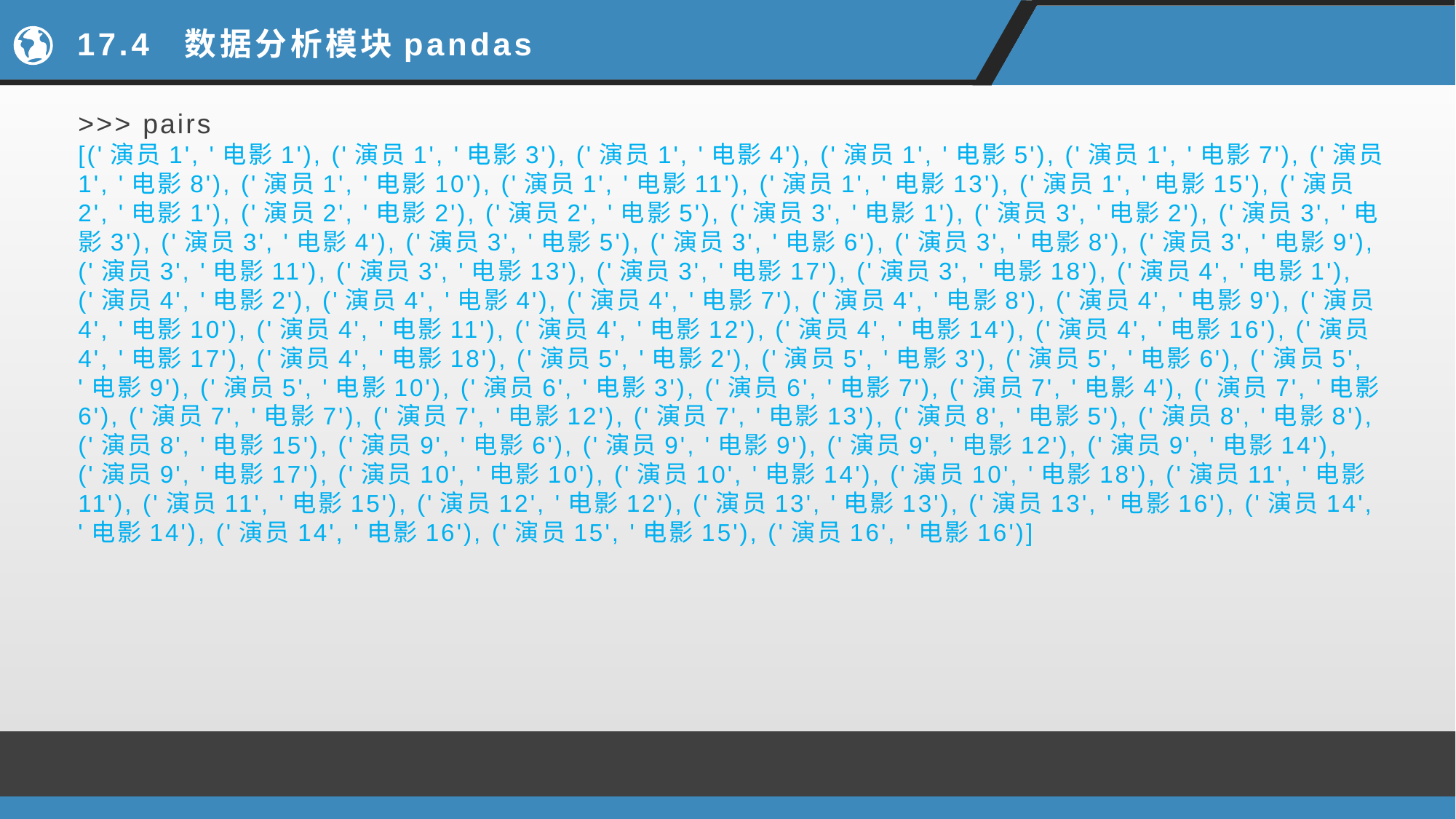

# 17.4  数据分析模块pandas

>>> pairs
[('演员1', '电影1'), ('演员1', '电影3'), ('演员1', '电影4'), ('演员1', '电影5'), ('演员1', '电影7'), ('演员1', '电影8'), ('演员1', '电影10'), ('演员1', '电影11'), ('演员1', '电影13'), ('演员1', '电影15'), ('演员2', '电影1'), ('演员2', '电影2'), ('演员2', '电影5'), ('演员3', '电影1'), ('演员3', '电影2'), ('演员3', '电影3'), ('演员3', '电影4'), ('演员3', '电影5'), ('演员3', '电影6'), ('演员3', '电影8'), ('演员3', '电影9'), ('演员3', '电影11'), ('演员3', '电影13'), ('演员3', '电影17'), ('演员3', '电影18'), ('演员4', '电影1'), ('演员4', '电影2'), ('演员4', '电影4'), ('演员4', '电影7'), ('演员4', '电影8'), ('演员4', '电影9'), ('演员4', '电影10'), ('演员4', '电影11'), ('演员4', '电影12'), ('演员4', '电影14'), ('演员4', '电影16'), ('演员4', '电影17'), ('演员4', '电影18'), ('演员5', '电影2'), ('演员5', '电影3'), ('演员5', '电影6'), ('演员5', '电影9'), ('演员5', '电影10'), ('演员6', '电影3'), ('演员6', '电影7'), ('演员7', '电影4'), ('演员7', '电影6'), ('演员7', '电影7'), ('演员7', '电影12'), ('演员7', '电影13'), ('演员8', '电影5'), ('演员8', '电影8'), ('演员8', '电影15'), ('演员9', '电影6'), ('演员9', '电影9'), ('演员9', '电影12'), ('演员9', '电影14'), ('演员9', '电影17'), ('演员10', '电影10'), ('演员10', '电影14'), ('演员10', '电影18'), ('演员11', '电影11'), ('演员11', '电影15'), ('演员12', '电影12'), ('演员13', '电影13'), ('演员13', '电影16'), ('演员14', '电影14'), ('演员14', '电影16'), ('演员15', '电影15'), ('演员16', '电影16')]